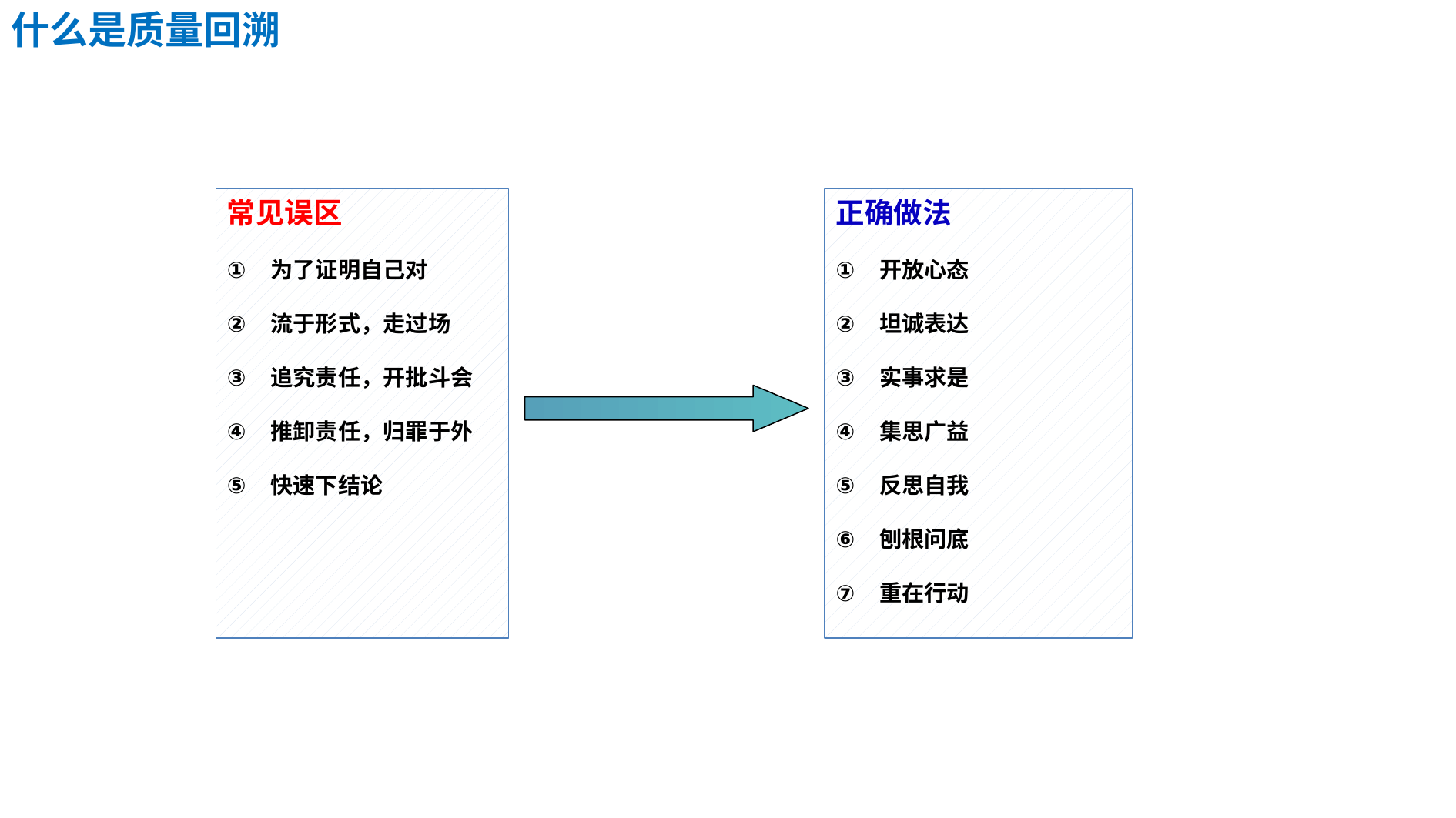

什么是质量回溯
常见误区

为了证明自己对

流于形式，走过场

追究责任，开批斗会

推卸责任，归罪于外

快速下结论

正确做法

开放心态

坦诚表达

实事求是

集思广益

反思自我

刨根问底

重在行动